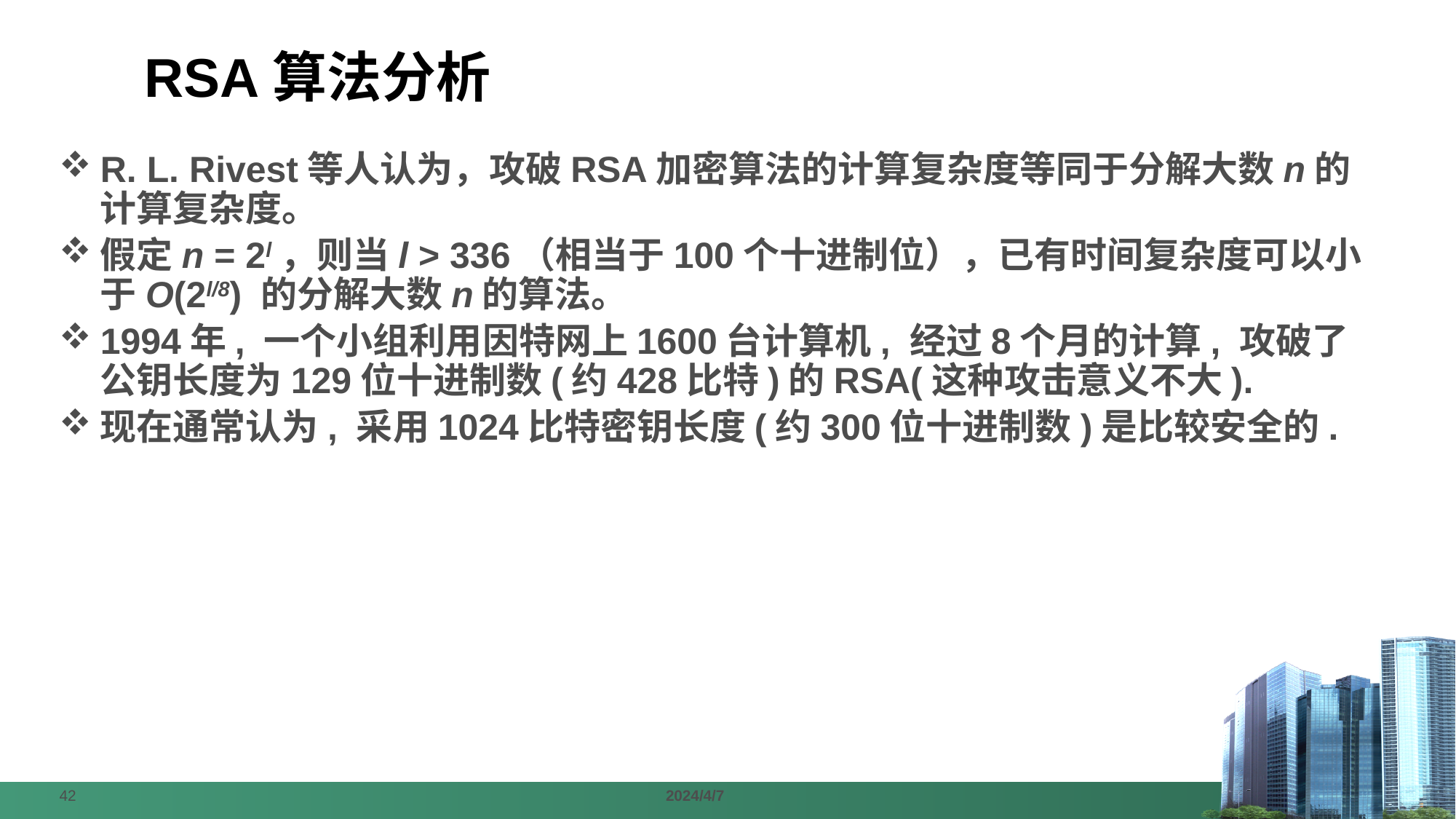

# RSA算法分析
R. L. Rivest等人认为，攻破RSA加密算法的计算复杂度等同于分解大数n的计算复杂度。
假定n = 2l，则当l > 336（相当于100个十进制位），已有时间复杂度可以小于O(2l/8) 的分解大数n的算法。
1994年, 一个小组利用因特网上1600台计算机, 经过8个月的计算, 攻破了公钥长度为129位十进制数(约428比特)的RSA(这种攻击意义不大).
现在通常认为, 采用1024比特密钥长度(约300位十进制数)是比较安全的.
42
2024/4/7